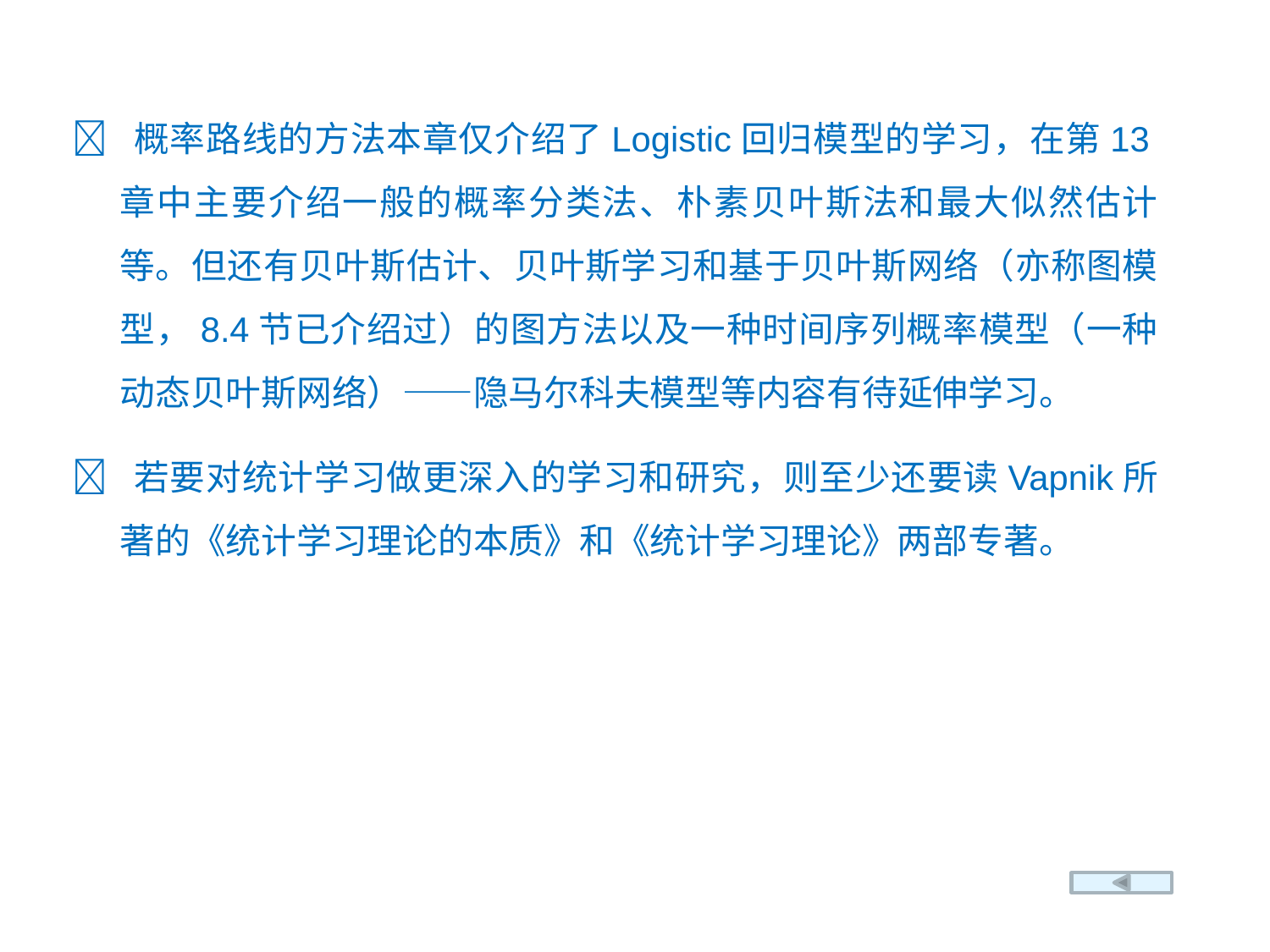

•  概率路线的方法本章仅介绍了Logistic回归模型的学习，在第13章中主要介绍一般的概率分类法、朴素贝叶斯法和最大似然估计等。但还有贝叶斯估计、贝叶斯学习和基于贝叶斯网络（亦称图模型，8.4节已介绍过）的图方法以及一种时间序列概率模型（一种动态贝叶斯网络）——隐马尔科夫模型等内容有待延伸学习。
•  若要对统计学习做更深入的学习和研究，则至少还要读Vapnik所著的《统计学习理论的本质》和《统计学习理论》两部专著。